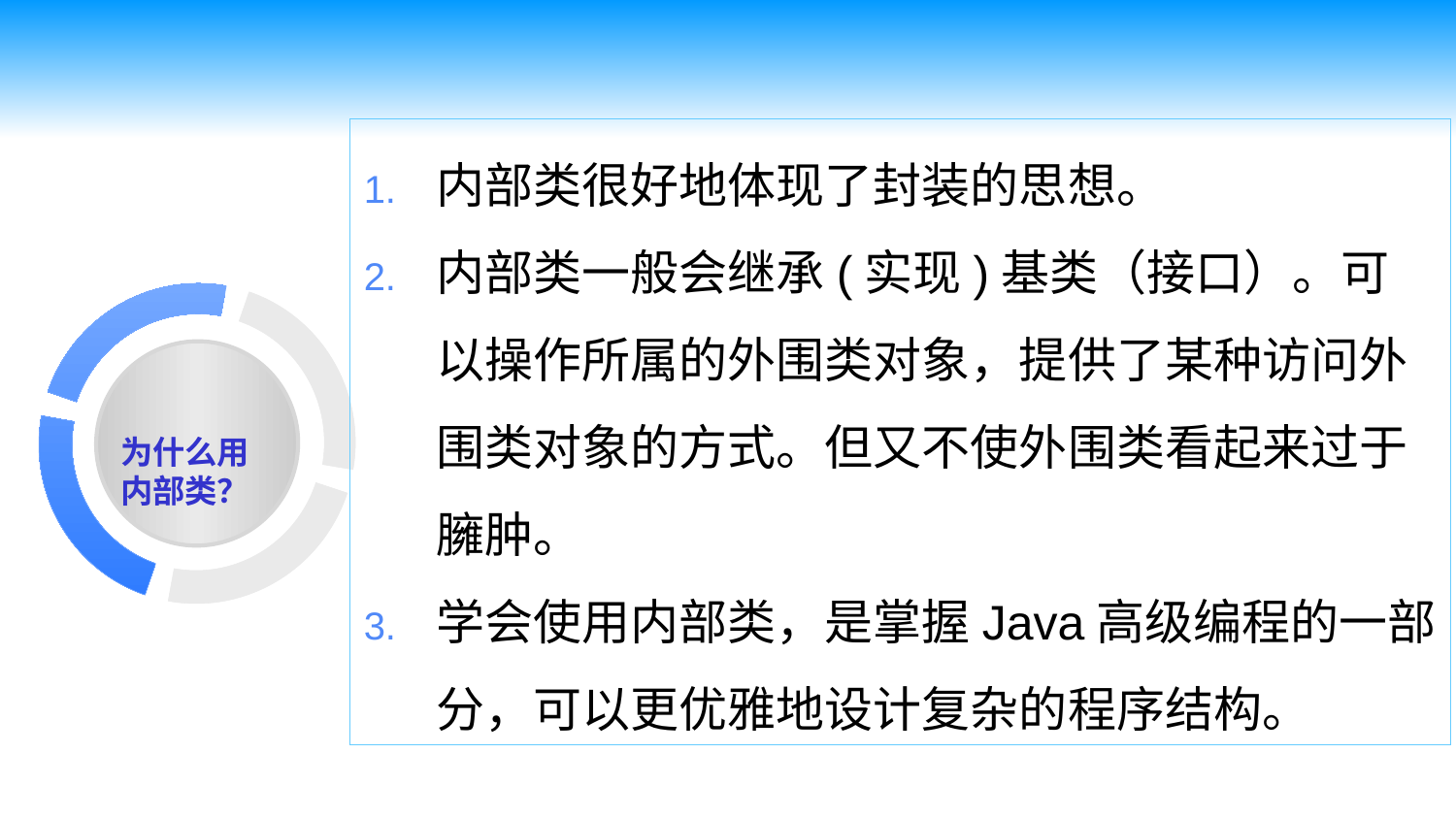

内部类很好地体现了封装的思想。
内部类一般会继承(实现)基类（接口）。可以操作所属的外围类对象，提供了某种访问外围类对象的方式。但又不使外围类看起来过于臃肿。
学会使用内部类，是掌握Java高级编程的一部分，可以更优雅地设计复杂的程序结构。

为什么用内部类？